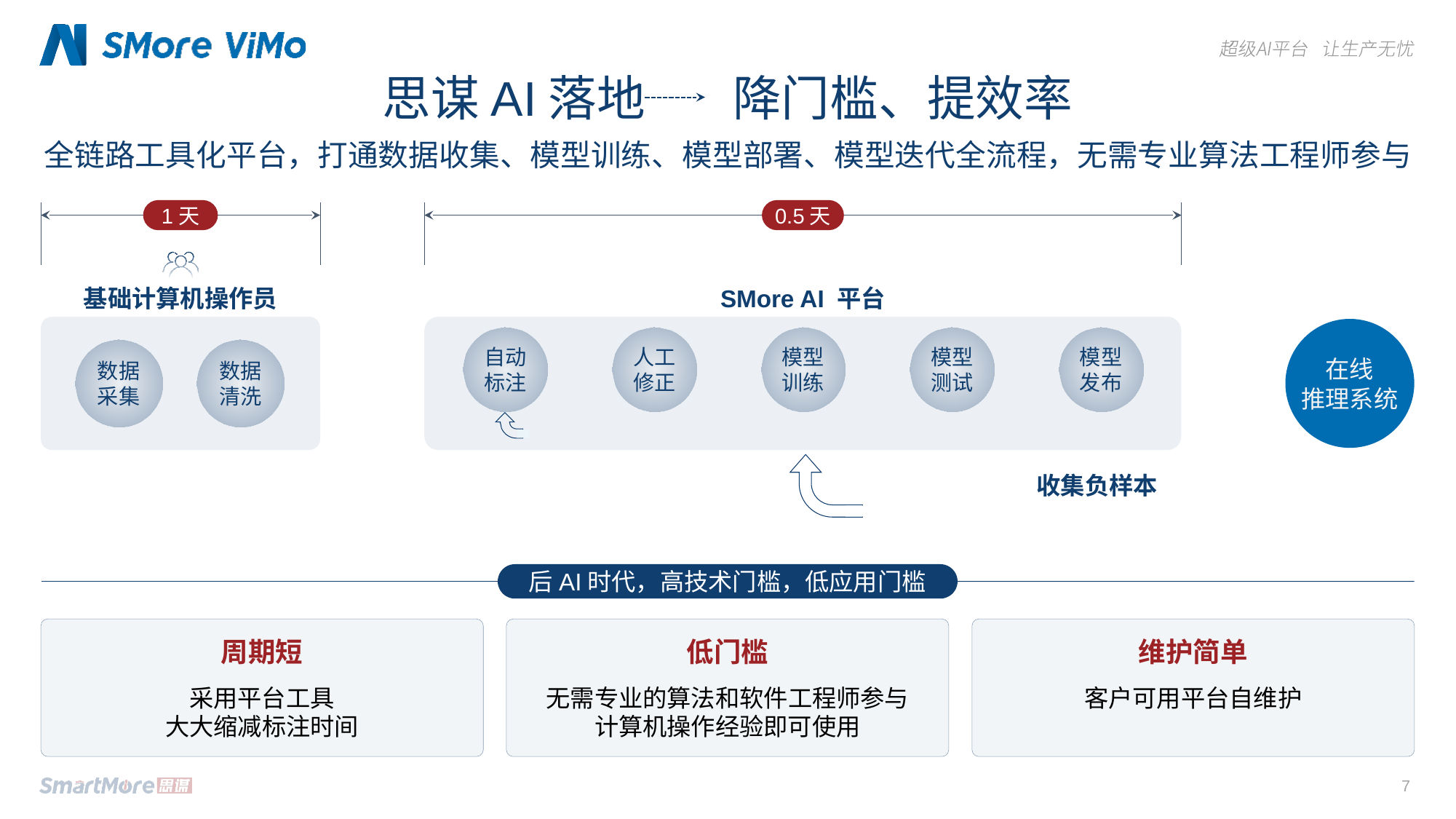

思谋AI落地        降门槛、提效率
全链路工具化平台，打通数据收集、模型训练、模型部署、模型迭代全流程，无需专业算法工程师参与
1天
0.5天

基础计算机操作员
SMore AI 平台

在线
推理系统
自动
标注
人工
修正
模型
训练
模型
测试
模型
发布
数据
采集
数据
清洗

收集负样本
后AI时代，高技术门槛，低应用门槛

周期短
采用平台工具
大大缩减标注时间
低门槛
无需专业的算法和软件工程师参与
计算机操作经验即可使用
维护简单
客户可用平台自维护